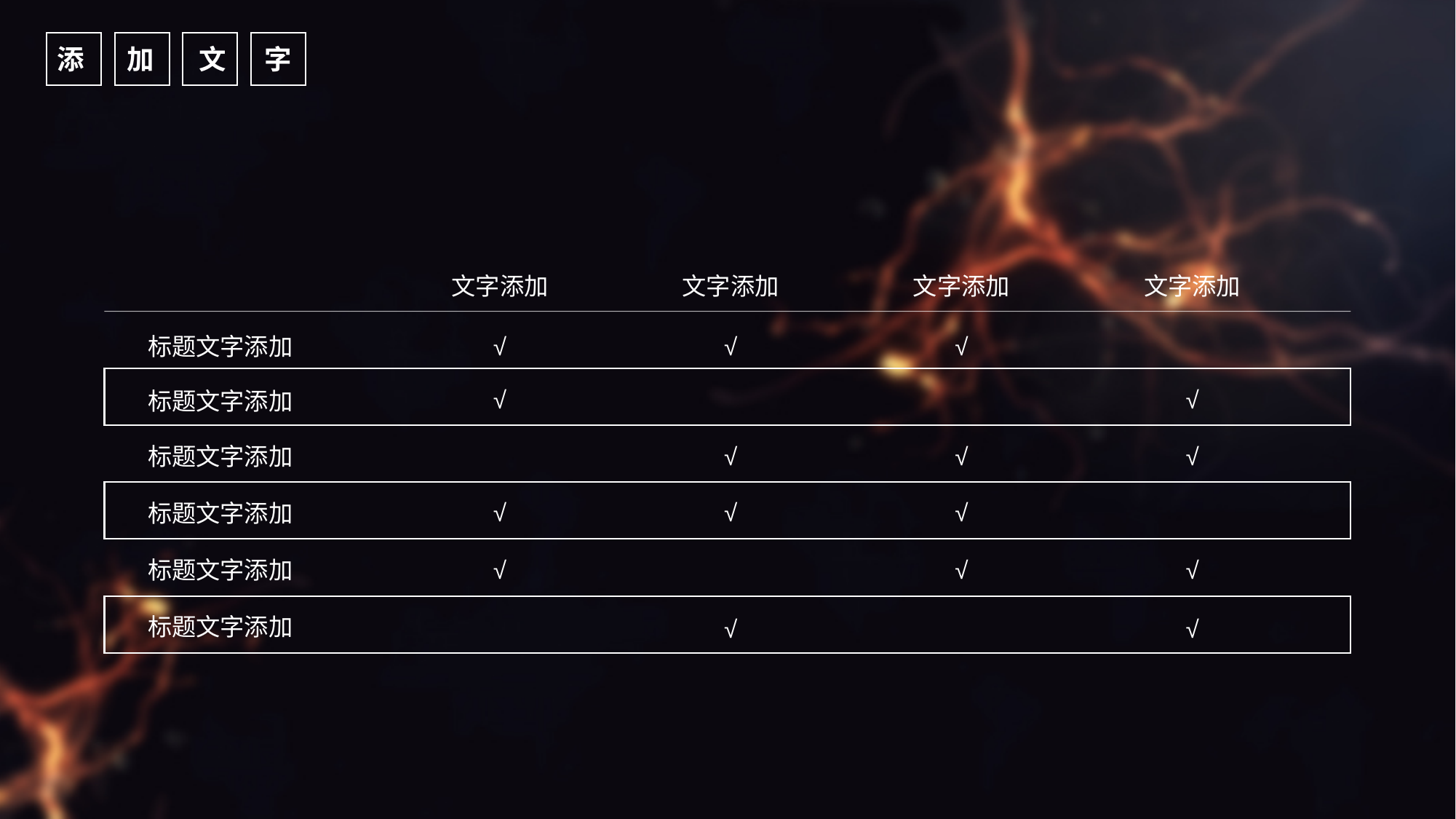

文字添加
文字添加
文字添加
文字添加
标题文字添加
√
√
√

√
√
标题文字添加
标题文字添加
√
√
√

√
√
√
标题文字添加
√
√
√
标题文字添加

标题文字添加
√
√